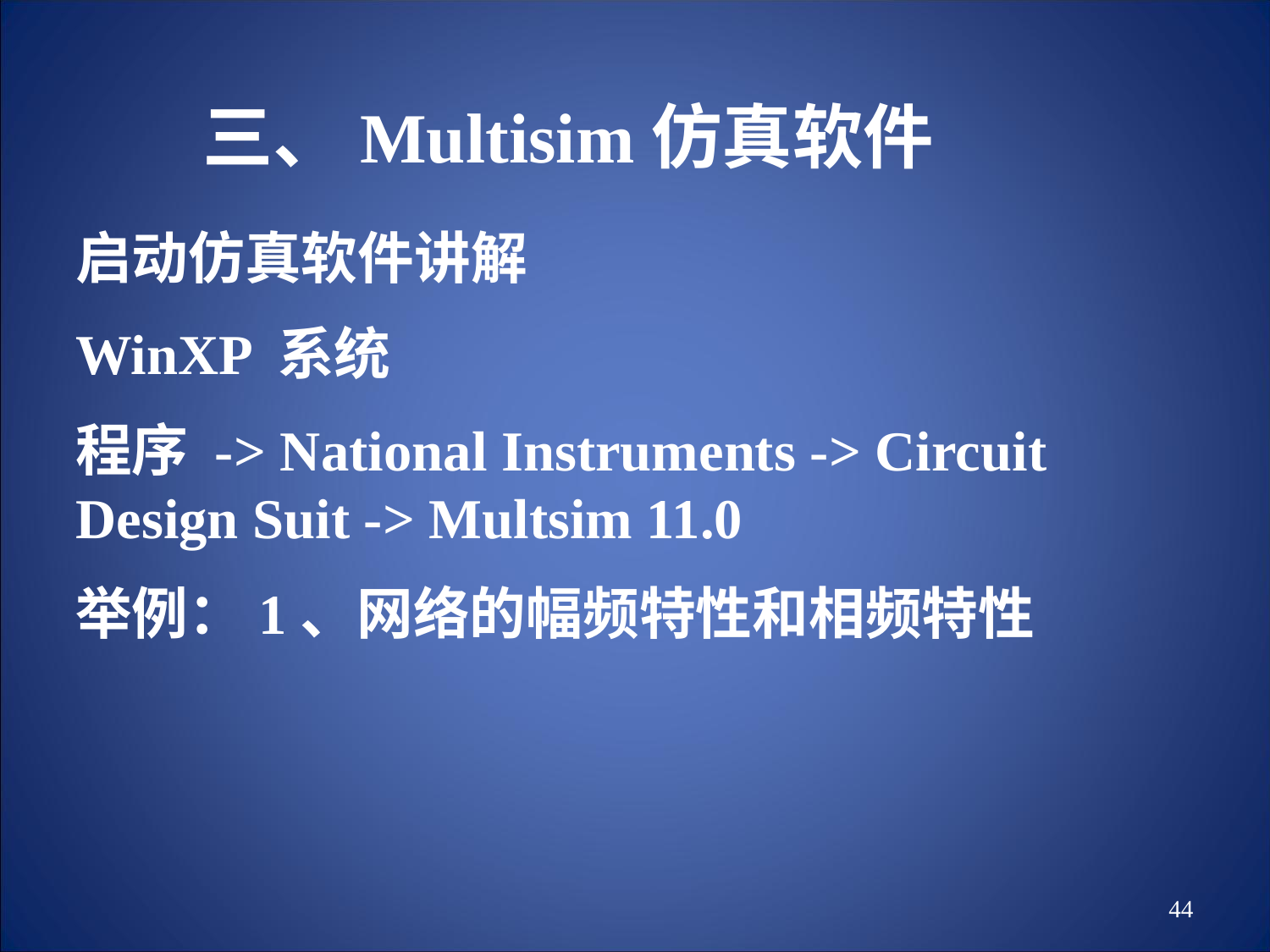

三、Multisim仿真软件
启动仿真软件讲解
WinXP 系统
程序 -> National Instruments -> Circuit Design Suit -> Multsim 11.0
举例：1、网络的幅频特性和相频特性
44